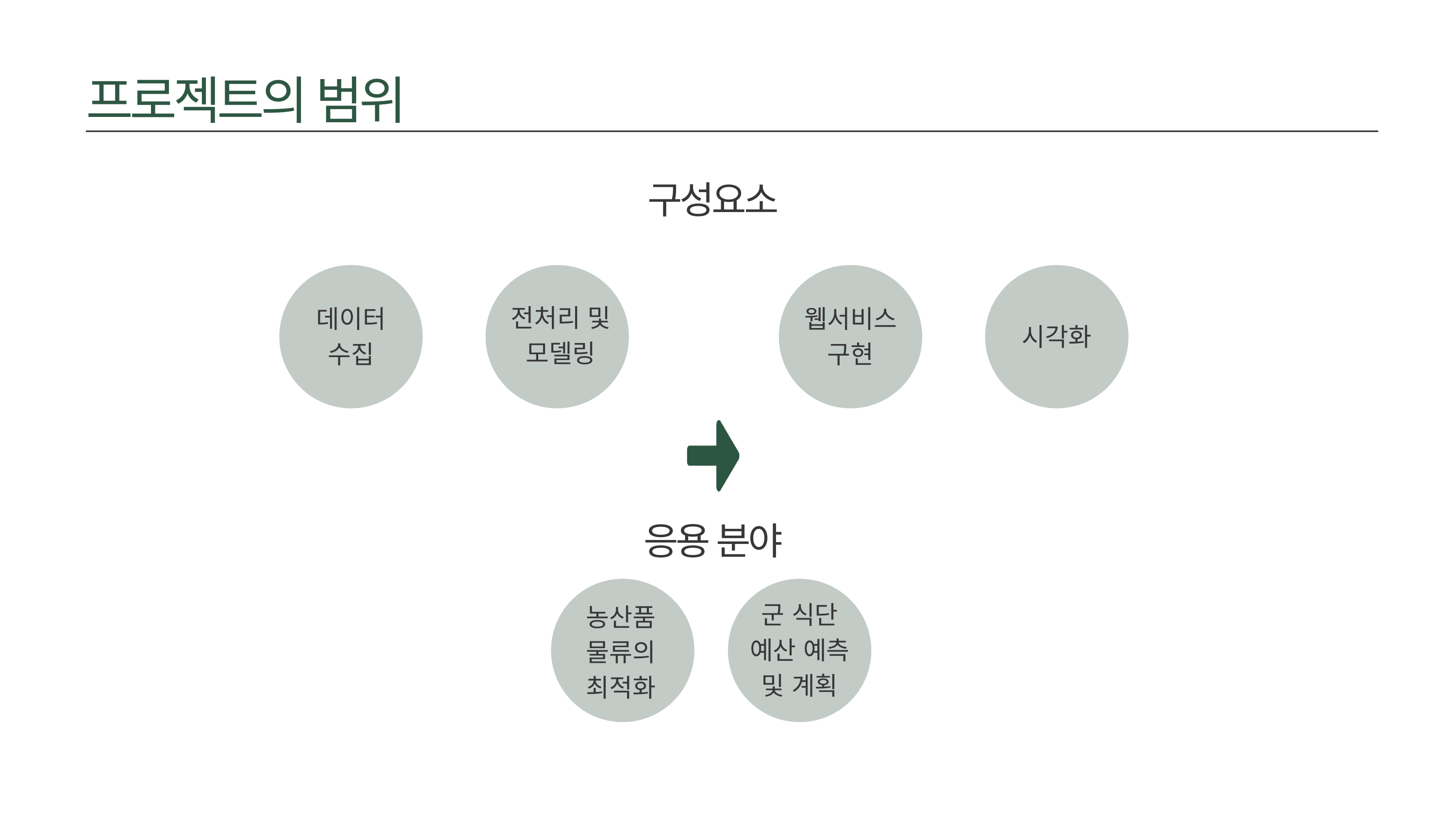

프로젝트의 범위

구성요소

시각화

데이터 수집

전처리 및 모델링

웹서비스 구현

응용 분야

농산품 물류의 최적화

군 식단 예산 예측 및 계획